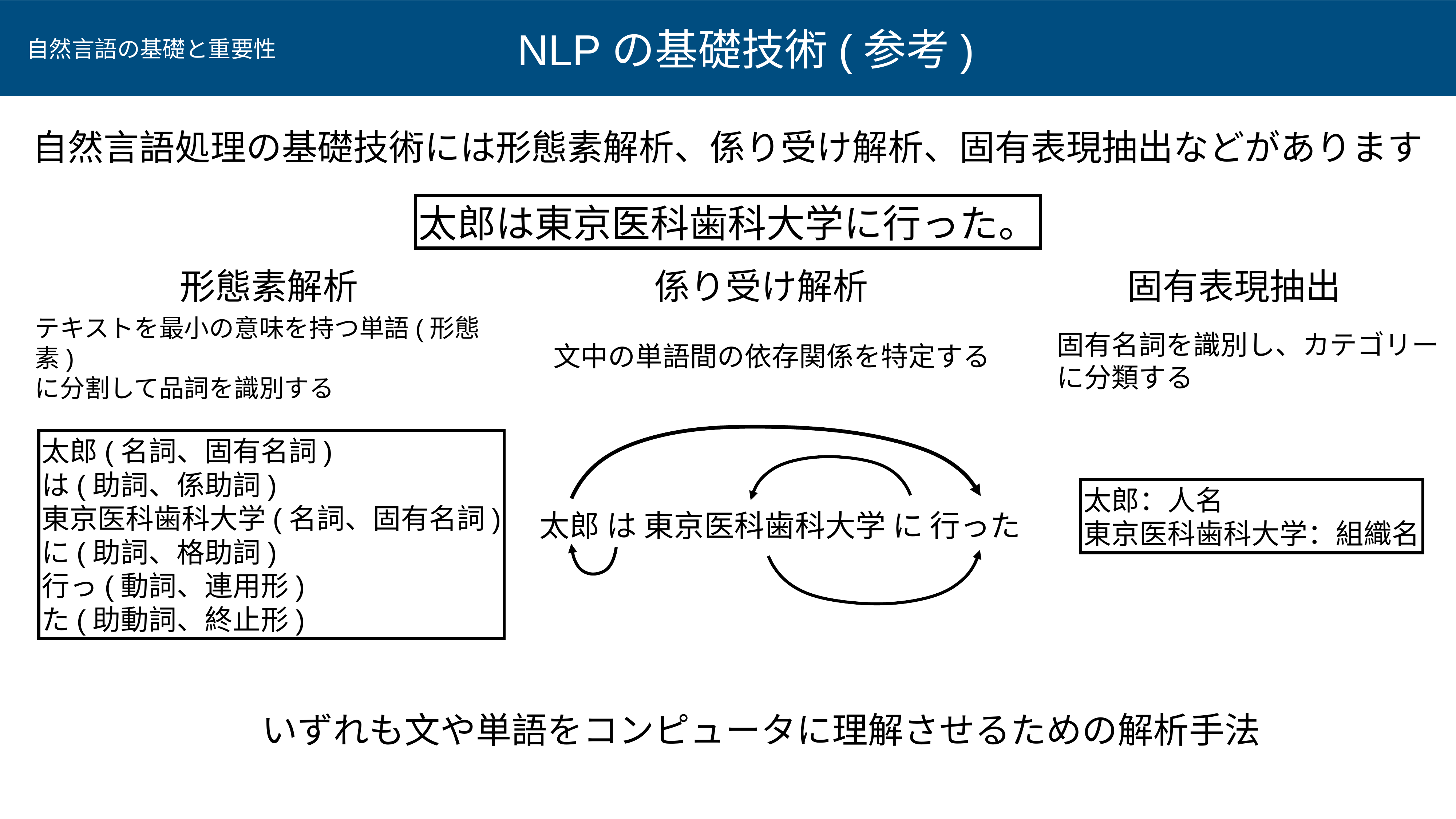

NLPの基礎技術(参考)
自然言語の基礎と重要性
自然言語処理の基礎技術には形態素解析、係り受け解析、固有表現抽出などがあります
太郎は東京医科歯科大学に行った。
形態素解析
係り受け解析
固有表現抽出
テキストを最小の意味を持つ単語(形態素)
に分割して品詞を識別する
固有名詞を識別し、カテゴリー
に分類する
文中の単語間の依存関係を特定する
太郎(名詞、固有名詞)
は(助詞、係助詞)
東京医科歯科大学(名詞、固有名詞)
に(助詞、格助詞)
行っ(動詞、連用形)
た(助動詞、終止形)

太郎：人名
東京医科歯科大学：組織名
太郎 は 東京医科歯科大学 に 行った

いずれも文や単語をコンピュータに理解させるための解析手法